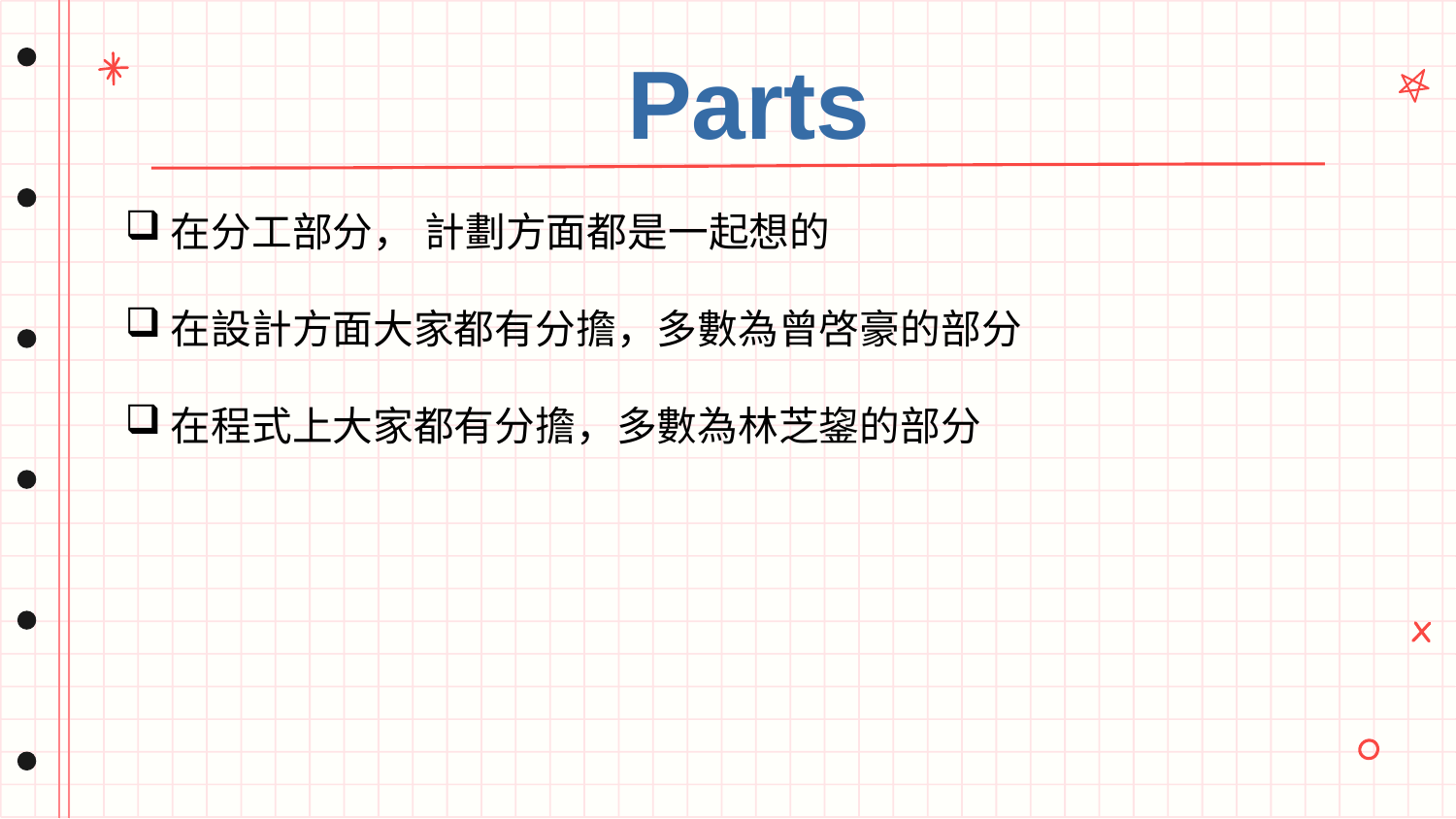

Parts

在分工部分， 計劃方面都是一起想的

在設計方面大家都有分擔，多數為曾啓豪的部分

在程式上大家都有分擔，多數為林芝鋆的部分